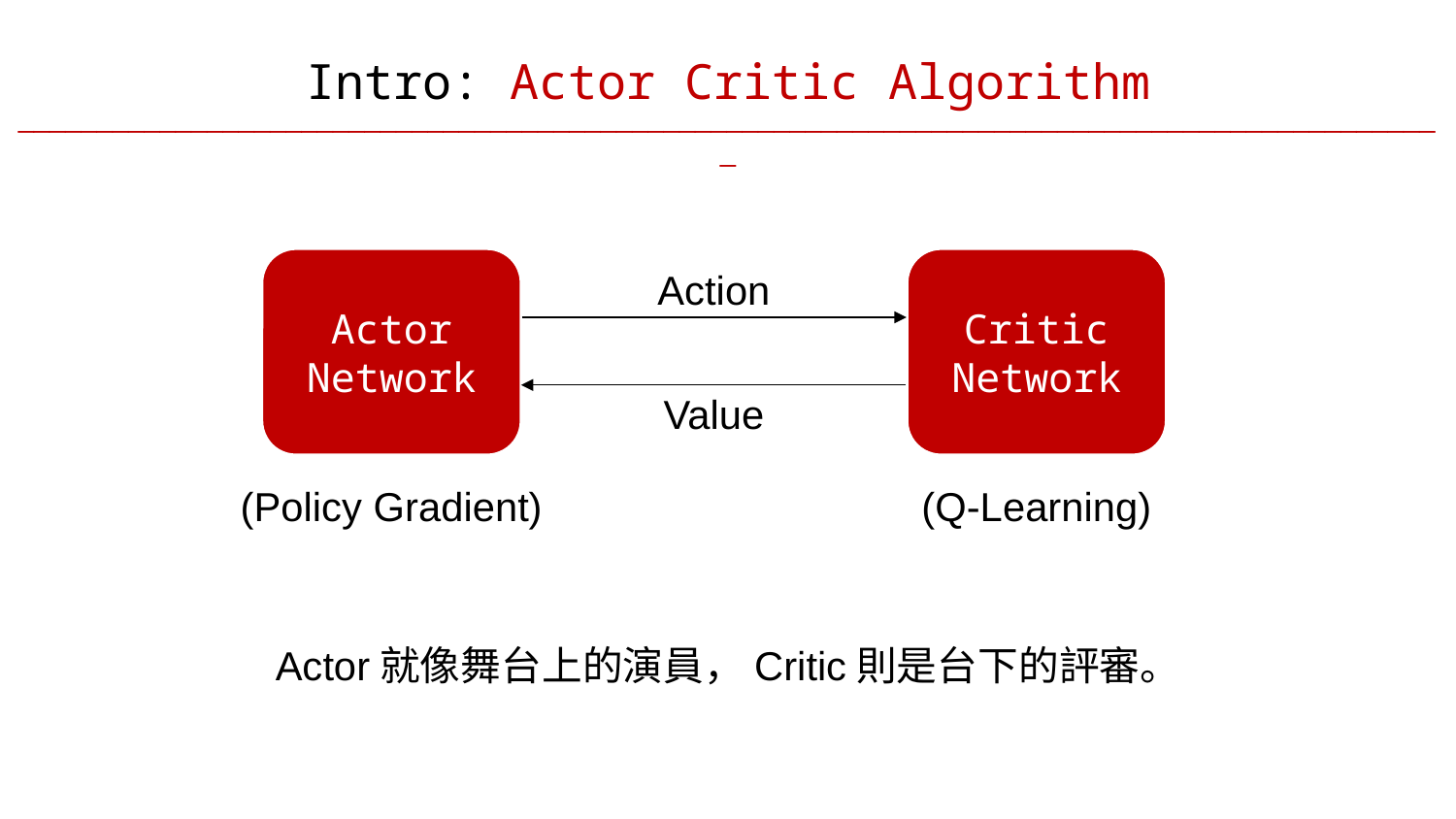

Intro: Actor Critic Algorithm
___________________________________________________________________________________________
Actor Network
Critic
Network
Action
Value
(Policy Gradient)
(Q-Learning)
Actor就像舞台上的演員，Critic則是台下的評審。